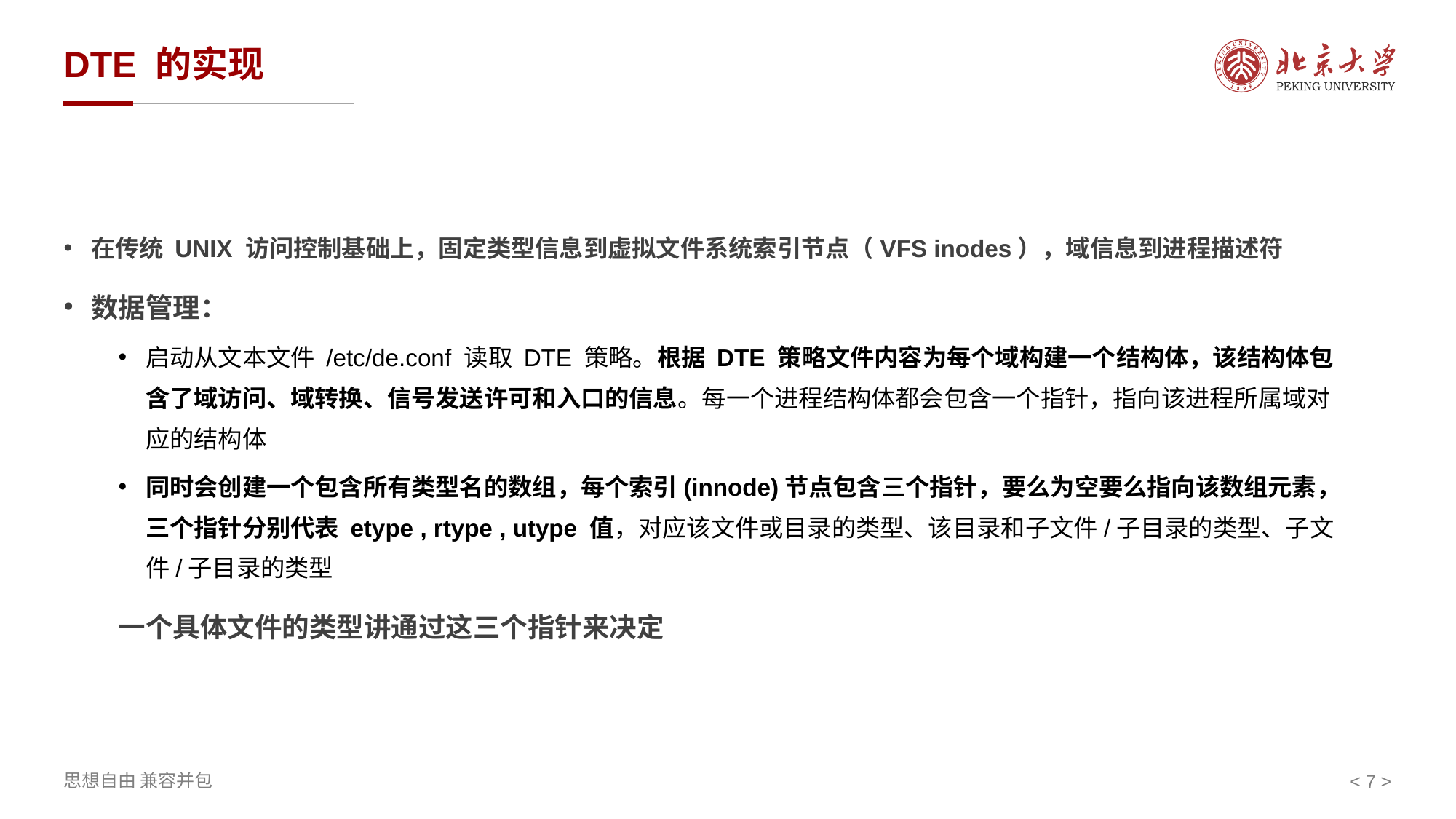

# DTE 的实现
在传统 UNIX 访问控制基础上，固定类型信息到虚拟文件系统索引节点（VFS inodes），域信息到进程描述符
数据管理：
启动从文本文件 /etc/de.conf 读取 DTE 策略。根据 DTE 策略文件内容为每个域构建一个结构体，该结构体包含了域访问、域转换、信号发送许可和入口的信息。每一个进程结构体都会包含一个指针，指向该进程所属域对应的结构体
同时会创建一个包含所有类型名的数组，每个索引(innode)节点包含三个指针，要么为空要么指向该数组元素，三个指针分别代表 etype , rtype , utype 值，对应该文件或目录的类型、该目录和子文件/子目录的类型、子文件/子目录的类型
一个具体文件的类型讲通过这三个指针来决定
< 7 >